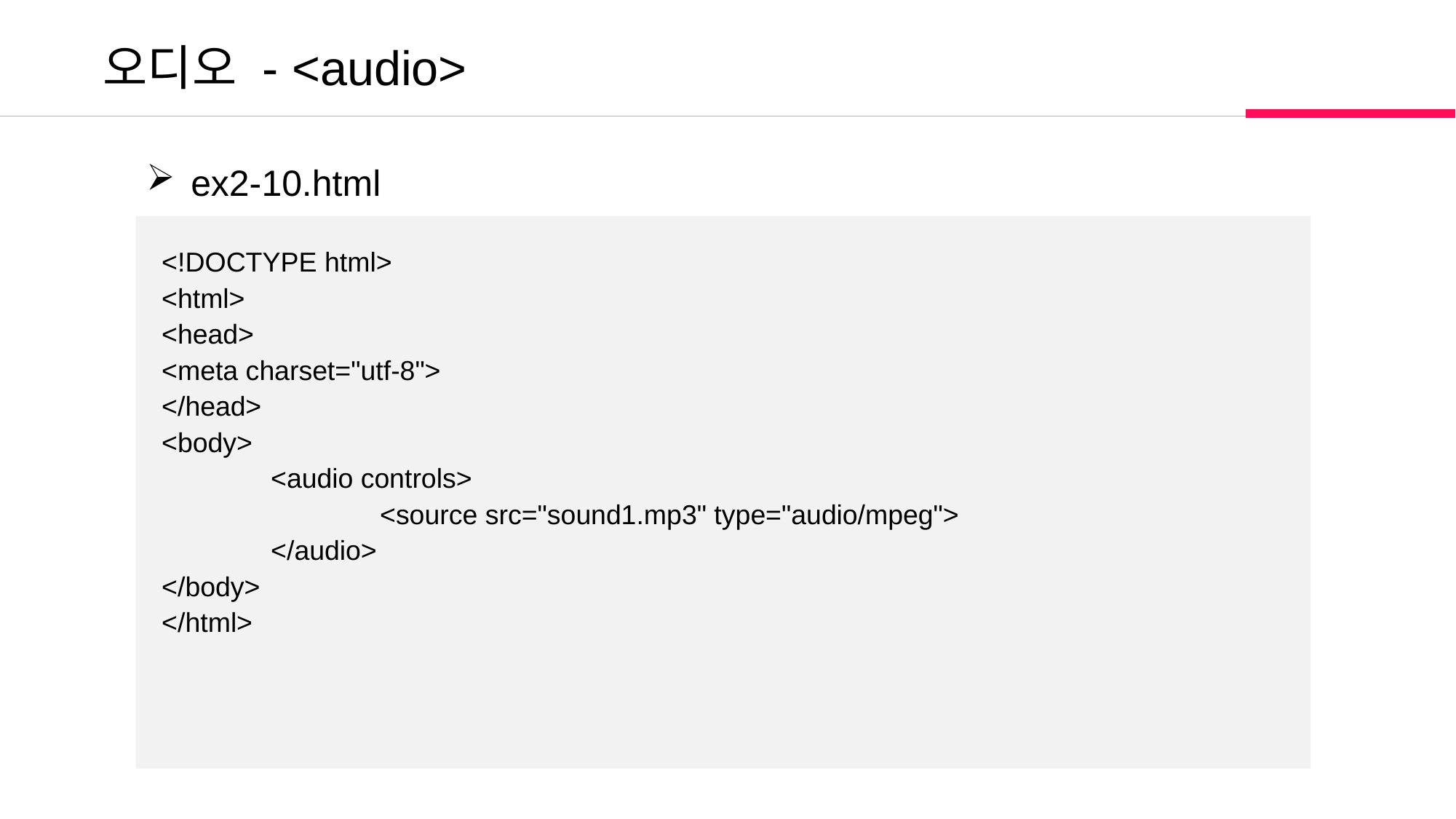

오디오 - <audio>

 ex2-10.html
<!DOCTYPE html>
<html>
<head>
<meta charset="utf-8">
</head>
<body>
	<audio controls>
		<source src="sound1.mp3" type="audio/mpeg">
	</audio>
</body>
</html>